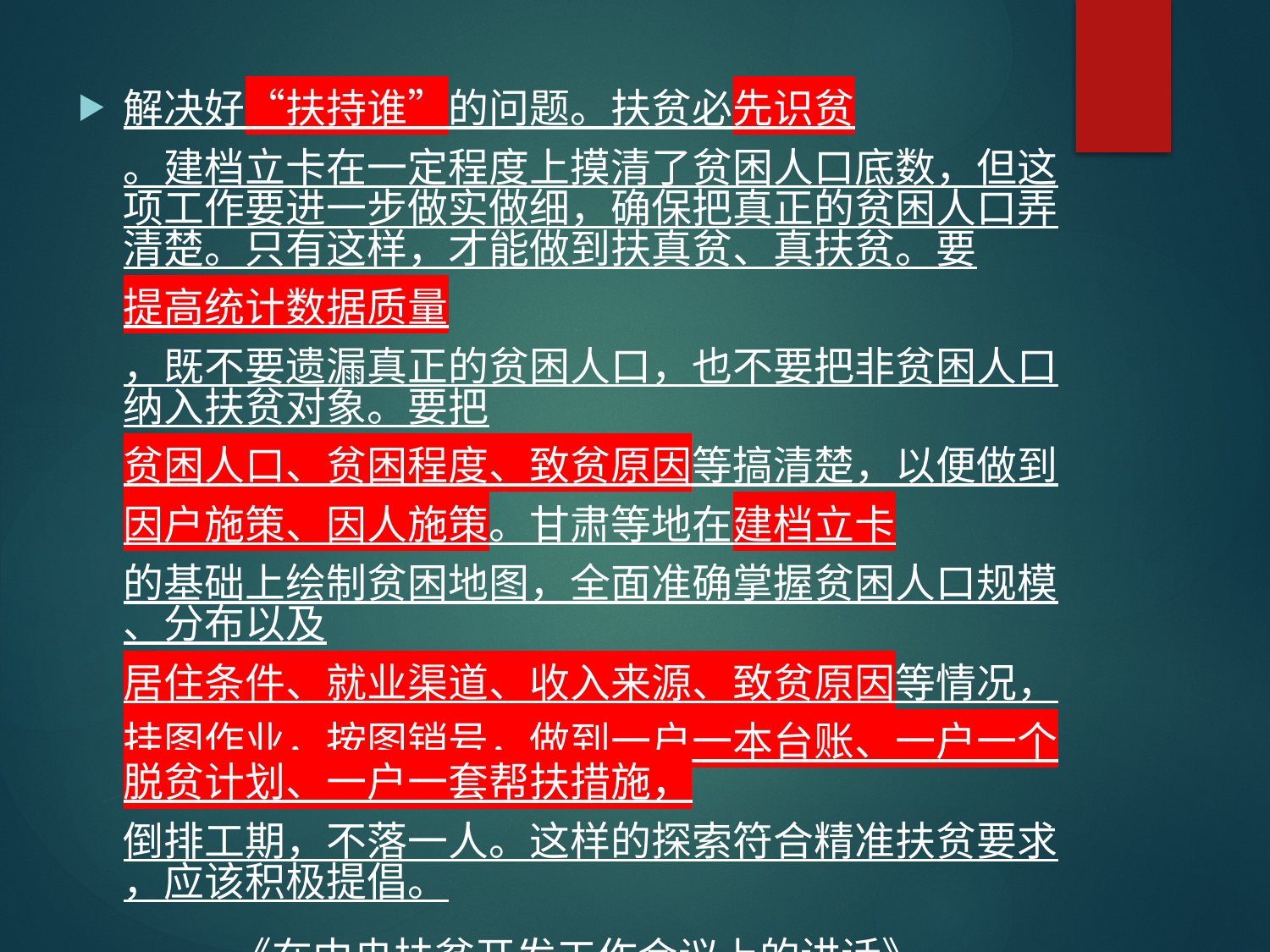

解决好“扶持谁”的问题。扶贫必先识贫。建档立卡在一定程度上摸清了贫困人口底数，但这项工作要进一步做实做细，确保把真正的贫困人口弄清楚。只有这样，才能做到扶真贫、真扶贫。要提高统计数据质量，既不要遗漏真正的贫困人口，也不要把非贫困人口纳入扶贫对象。要把贫困人口、贫困程度、致贫原因等搞清楚，以便做到因户施策、因人施策。甘肃等地在建档立卡的基础上绘制贫困地图，全面准确掌握贫困人口规模、分布以及居住条件、就业渠道、收入来源、致贫原因等情况，挂图作业，按图销号，做到一户一本台账、一户一个脱贫计划、一户一套帮扶措施，倒排工期，不落一人。这样的探索符合精准扶贫要求，应该积极提倡。
       ——《在中央扶贫开发工作会议上的讲话》（2015年11月27日），《十八大以来重要文献选编》（下），中央文献出版社2018年版，第38-39页